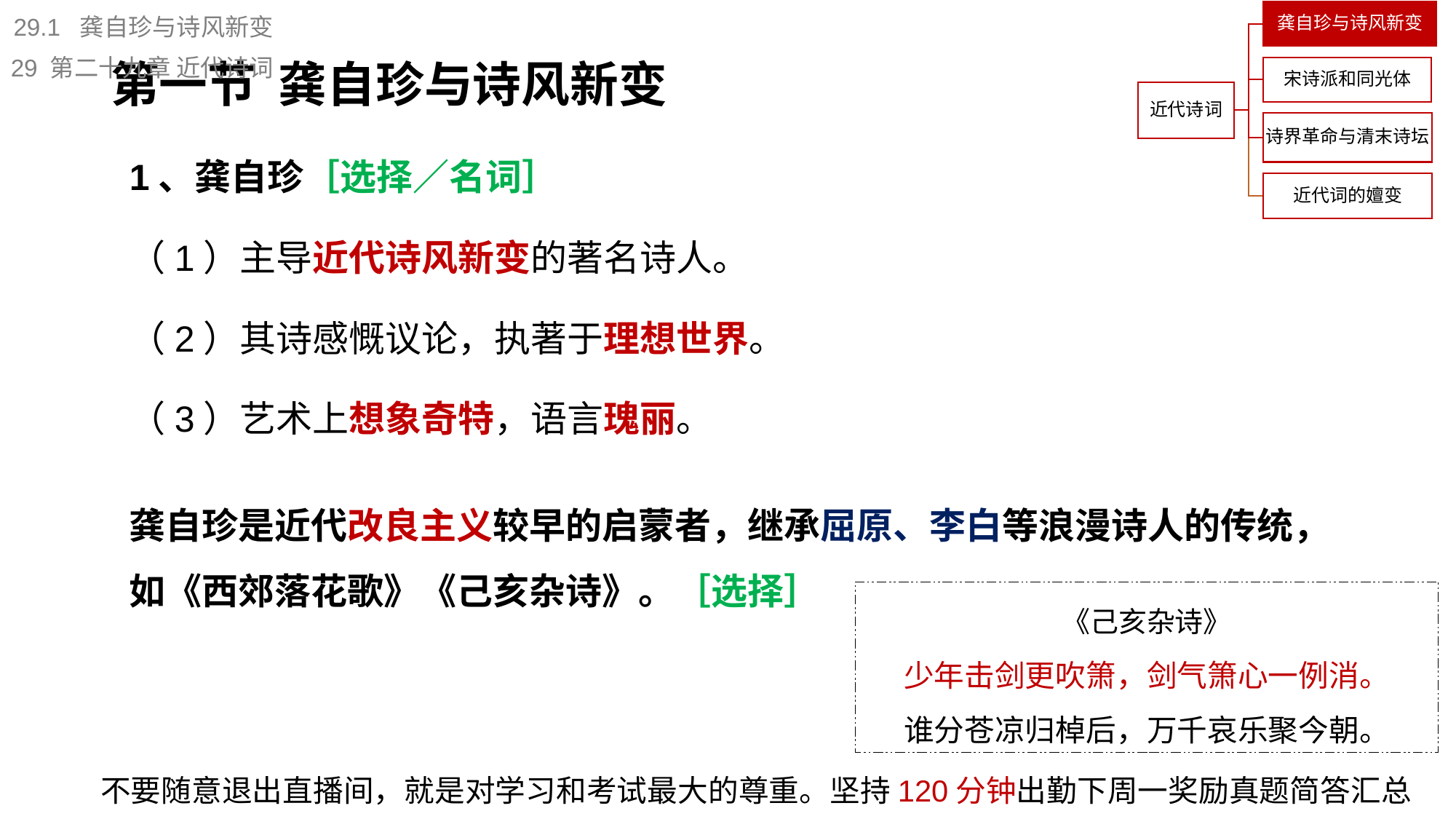

近代诗词
龚自珍与诗风新变
宋诗派和同光体
诗界革命与清末诗坛
近代词的嬗变
29.1  龚自珍与诗风新变
# 第一节  龚自珍与诗风新变
29 第二十九章 近代诗词
1、龚自珍［选择／名词］
（1）主导近代诗风新变的著名诗人。
（2）其诗感慨议论，执著于理想世界。
（3）艺术上想象奇特，语言瑰丽。

龚自珍是近代改良主义较早的启蒙者，继承屈原、李白等浪漫诗人的传统，如《西郊落花歌》《己亥杂诗》。［选择］

《己亥杂诗》
少年击剑更吹箫，剑气箫心一例消。
谁分苍凉归棹后，万千哀乐聚今朝。